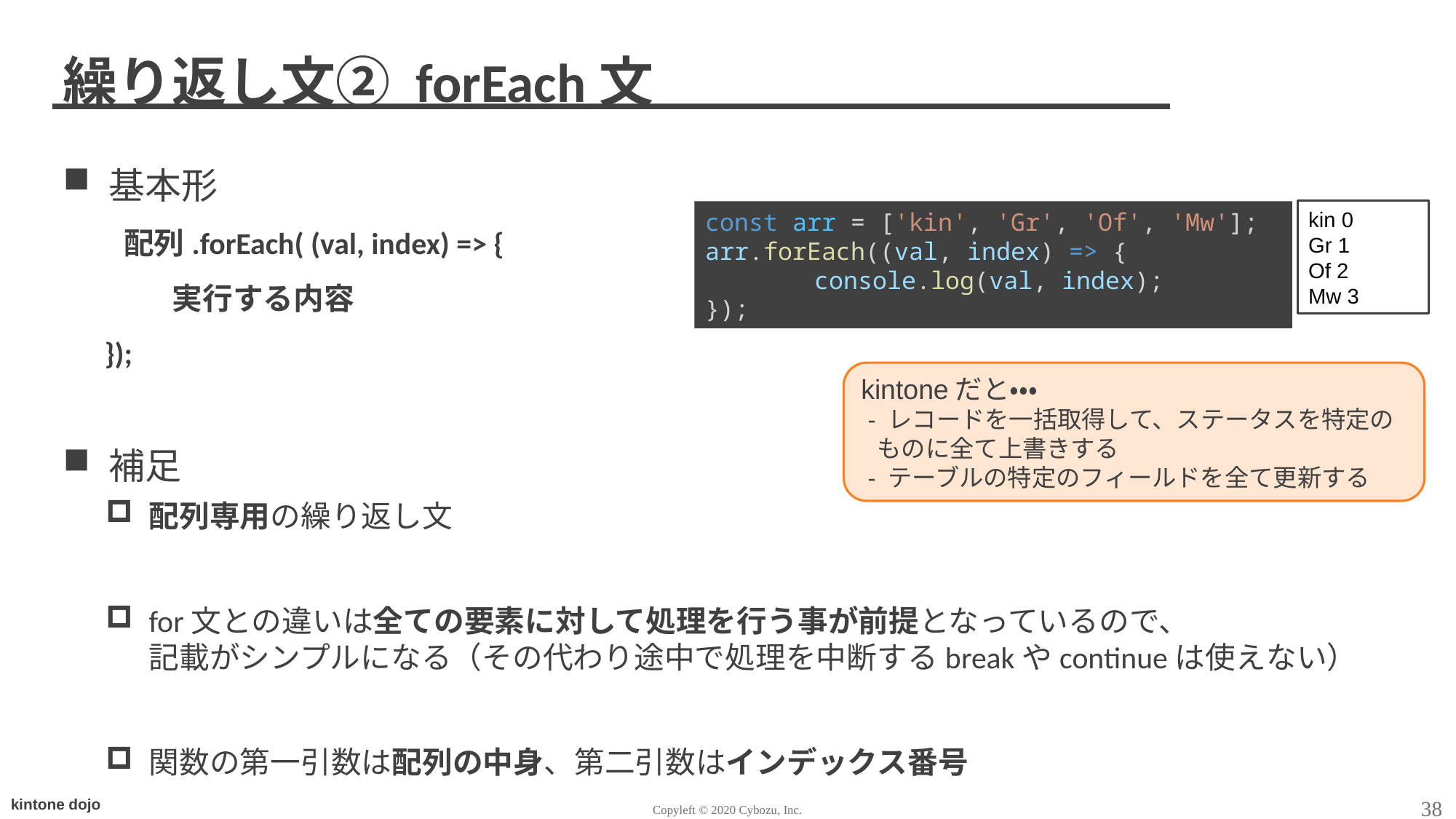

# 繰り返し文② forEach文
基本形
　　配列.forEach( (val, index) => {
	実行する内容
      });

補足
配列専用の繰り返し文

for文との違いは全ての要素に対して処理を行う事が前提となっているので、
記載がシンプルになる（その代わり途中で処理を中断するbreakやcontinueは使えない）

関数の第一引数は配列の中身、第二引数はインデックス番号
kin 0
Gr 1
Of 2
Mw 3
const arr = ['kin', 'Gr', 'Of', 'Mw'];
arr.forEach((val, index) => {
	console.log(val, index);
});
kintoneだと・・・
 - レコードを一括取得して、ステータスを特定の
   ものに全て上書きする
 - テーブルの特定のフィールドを全て更新する
38
Copyleft © 2020 Cybozu, Inc.